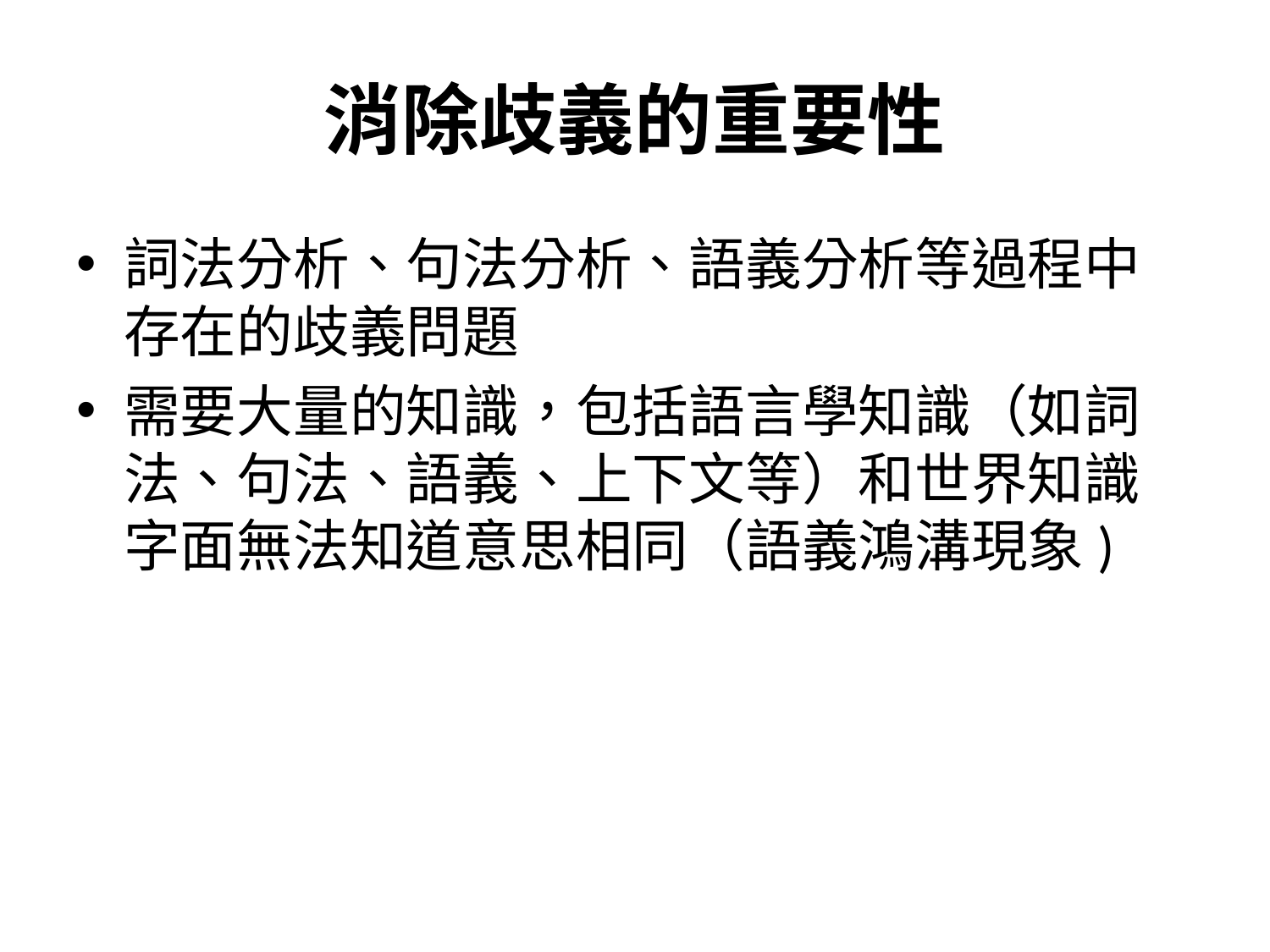

# 消除歧義的重要性
詞法分析、句法分析、語義分析等過程中存在的歧義問題
需要大量的知識，包括語言學知識（如詞法、句法、語義、上下文等）和世界知識字面無法知道意思相同（語義鴻溝現象)